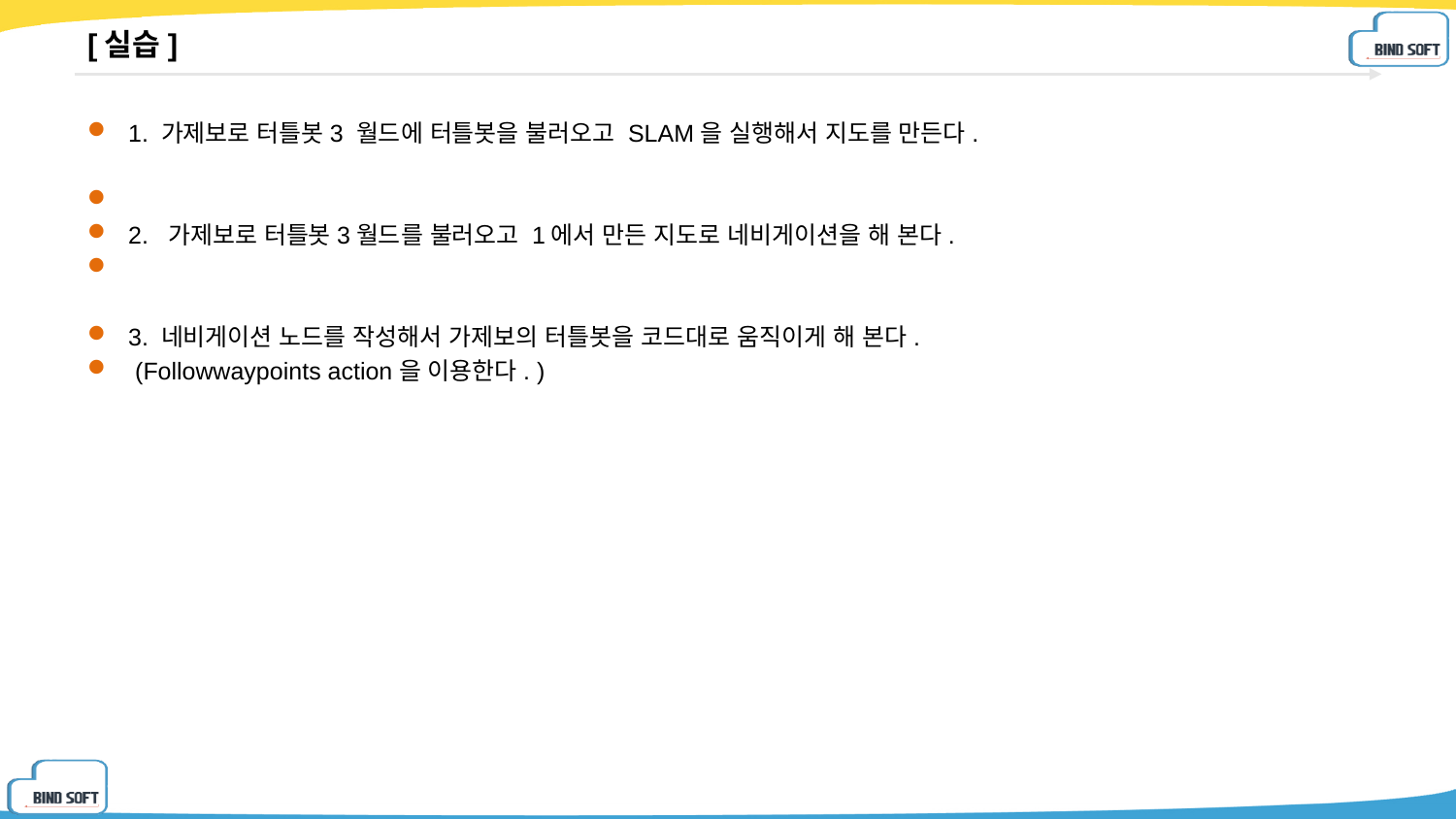

# [실습]
1. 가제보로 터틀봇3 월드에 터틀봇을 불러오고 SLAM을 실행해서 지도를 만든다.

2.  가제보로 터틀봇3월드를 불러오고 1에서 만든 지도로 네비게이션을 해 본다.

3. 네비게이션 노드를 작성해서 가제보의 터틀봇을 코드대로 움직이게 해 본다.
 (Followwaypoints action을 이용한다. )